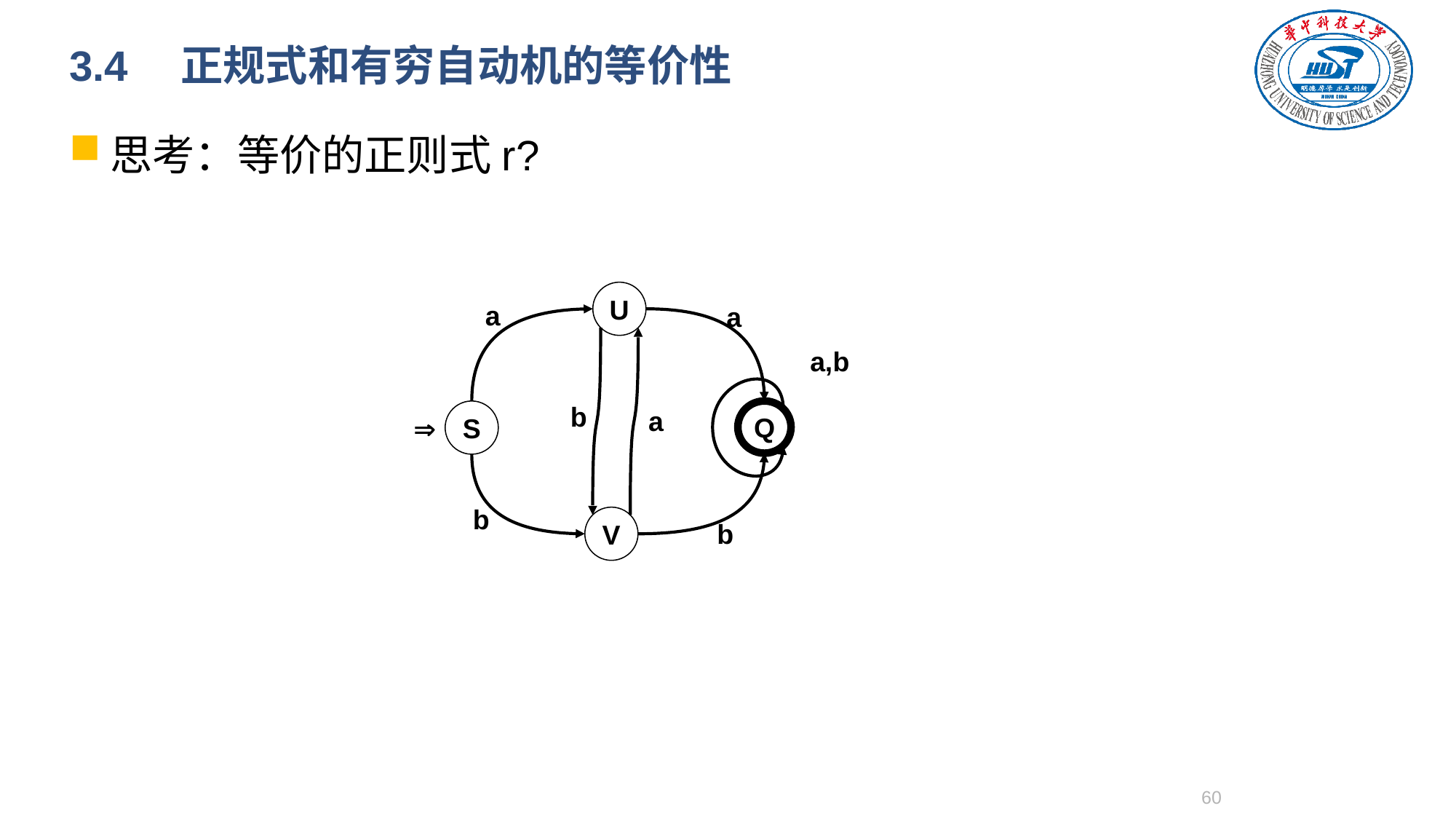

# 3.4　正规式和有穷自动机的等价性
思考：等价的正则式r?

U
a
a
a,b
b
a
S
Q
⇒
b
V
b
60